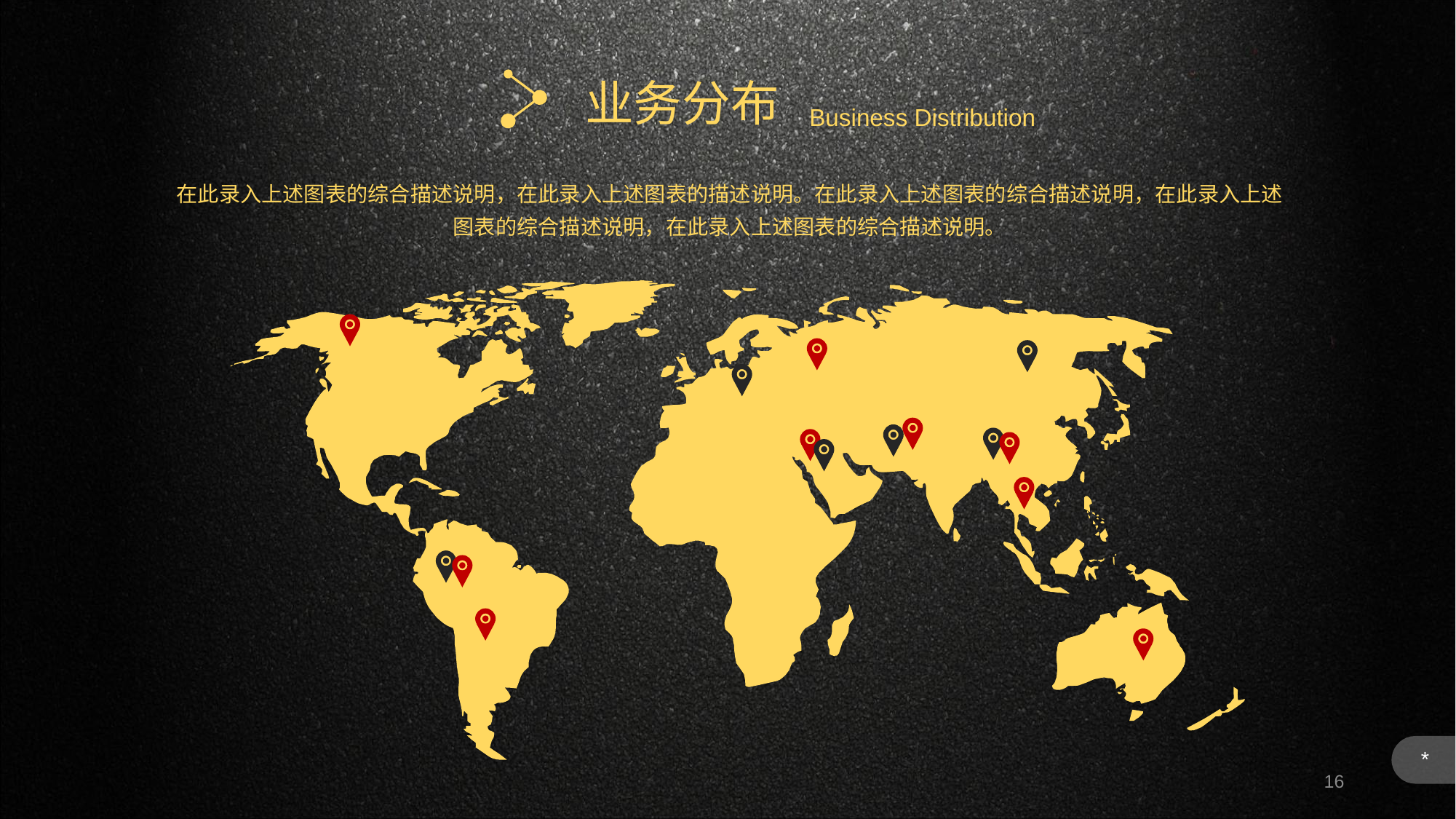

业务分布

Business Distribution
在此录入上述图表的综合描述说明，在此录入上述图表的描述说明。在此录入上述图表的综合描述说明，在此录入上述图表的综合描述说明，在此录入上述图表的综合描述说明。

*
16